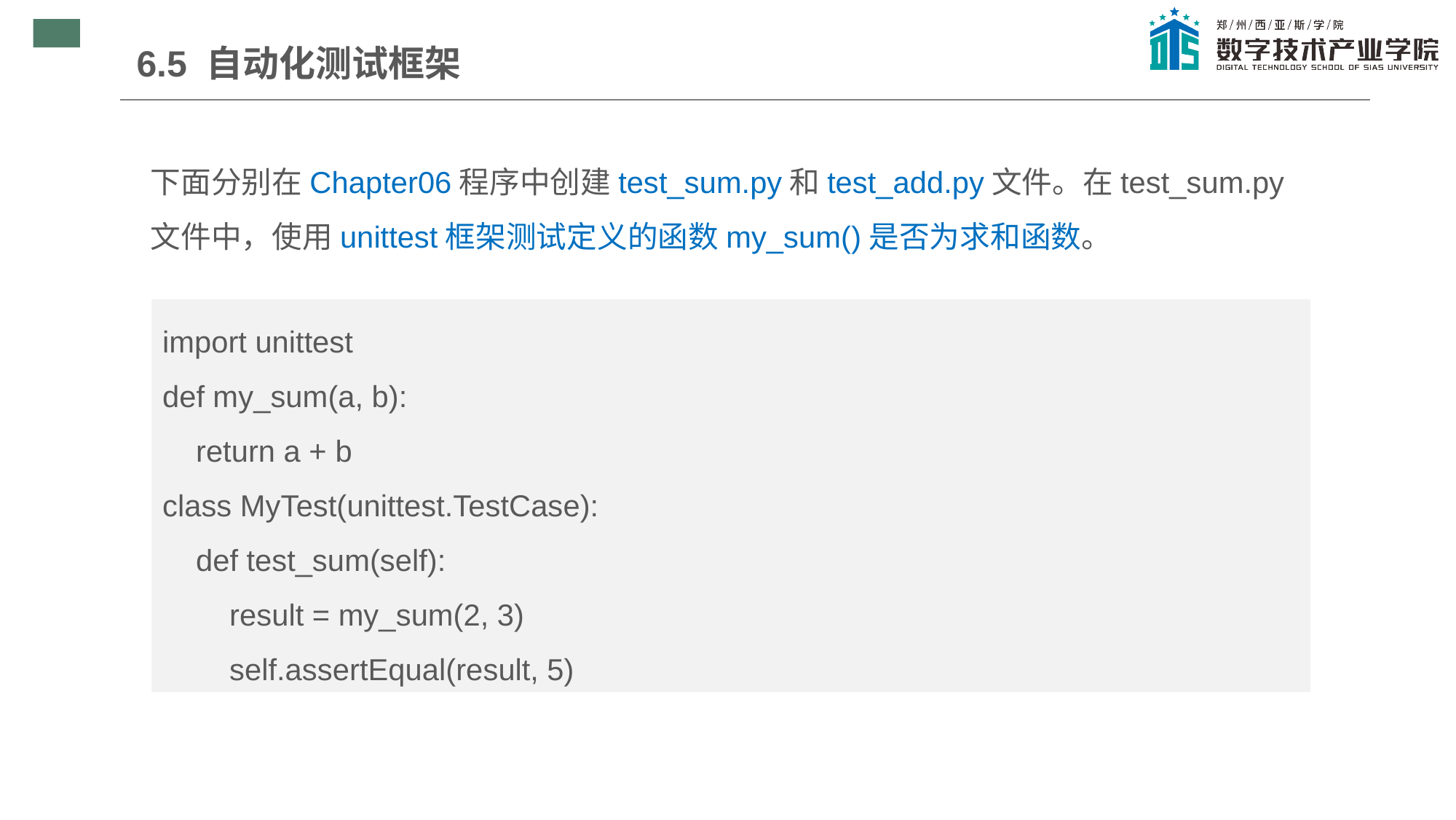

6.5 自动化测试框架
下面分别在Chapter06程序中创建test_sum.py和test_add.py文件。在test_sum.py文件中，使用unittest框架测试定义的函数my_sum()是否为求和函数。

import unittest
def my_sum(a, b):
    return a + b
class MyTest(unittest.TestCase):
    def test_sum(self):
        result = my_sum(2, 3)
        self.assertEqual(result, 5)